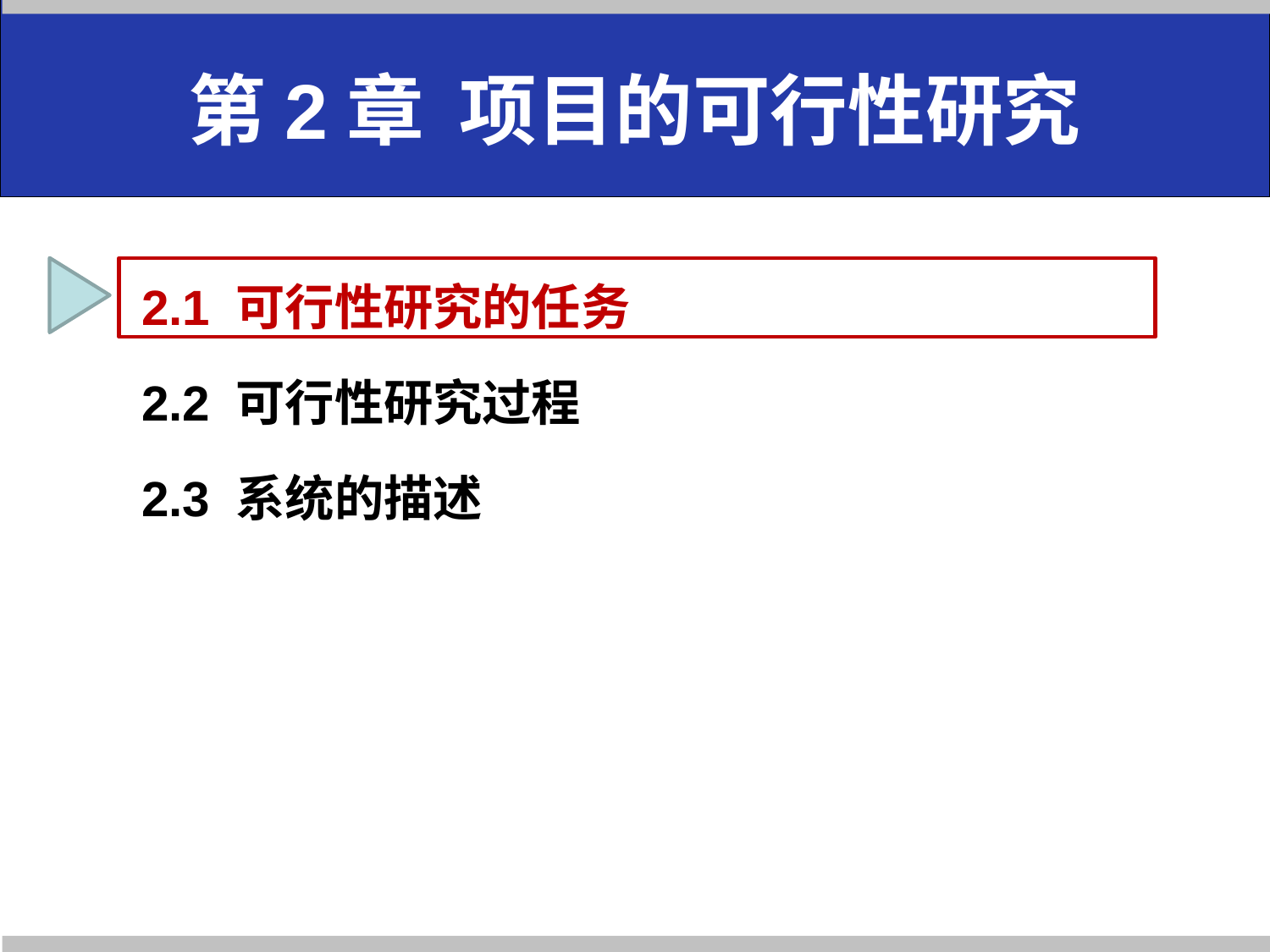

# 第2章  项目的可行性研究

2.1 可行性研究的任务
2.2 可行性研究过程
2.3 系统的描述